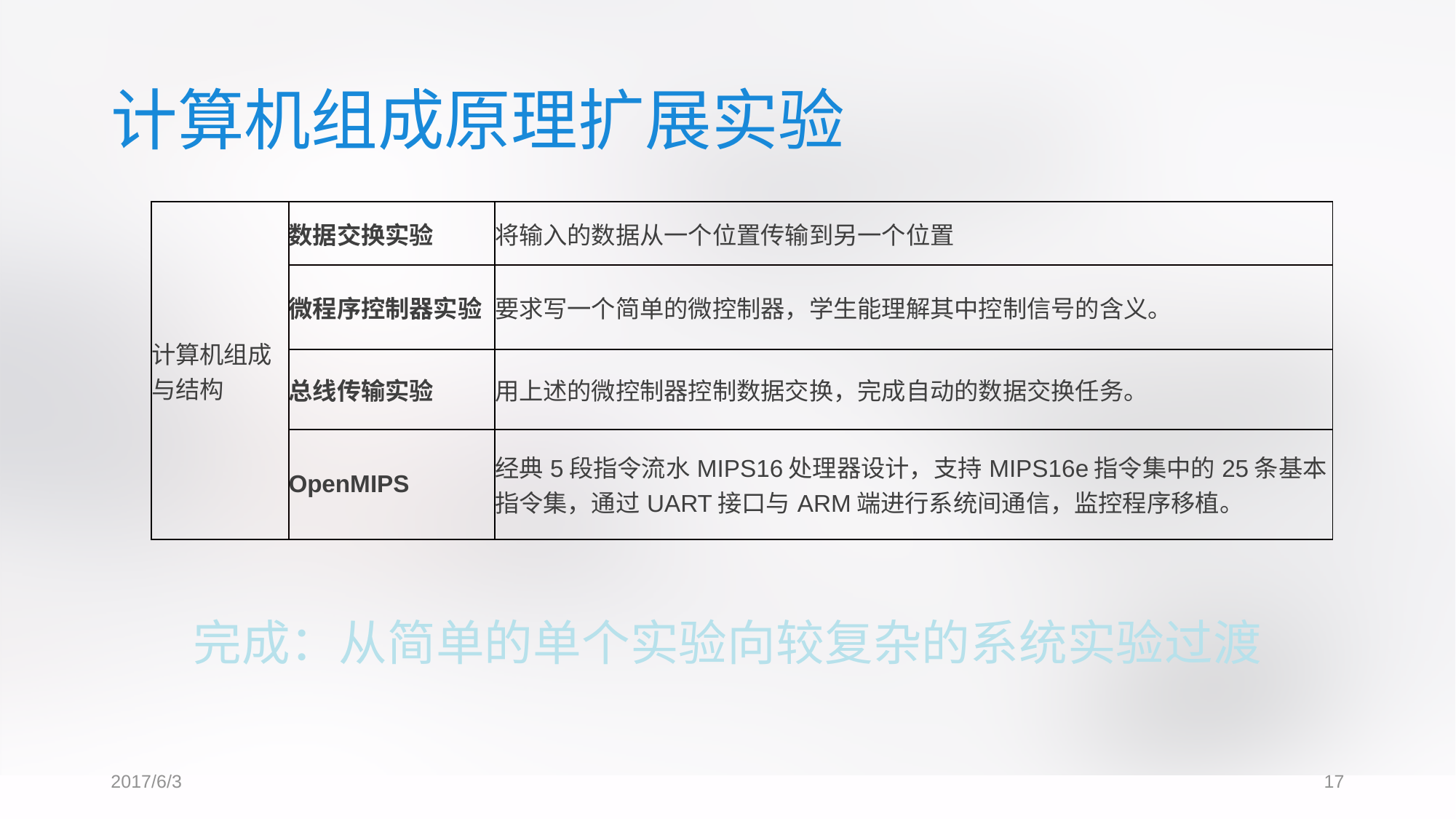

# 计算机组成原理扩展实验
| 计算机组成与结构 | 数据交换实验 | 将输入的数据从一个位置传输到另一个位置 |
| --- | --- | --- |
|  | 微程序控制器实验 | 要求写一个简单的微控制器，学生能理解其中控制信号的含义。 |
|  | 总线传输实验 | 用上述的微控制器控制数据交换，完成自动的数据交换任务。 |
|  | OpenMIPS | 经典5段指令流水MIPS16处理器设计，支持MIPS16e指令集中的25条基本指令集，通过UART接口与ARM端进行系统间通信，监控程序移植。 |
完成：从简单的单个实验向较复杂的系统实验过渡
2017/6/3
17